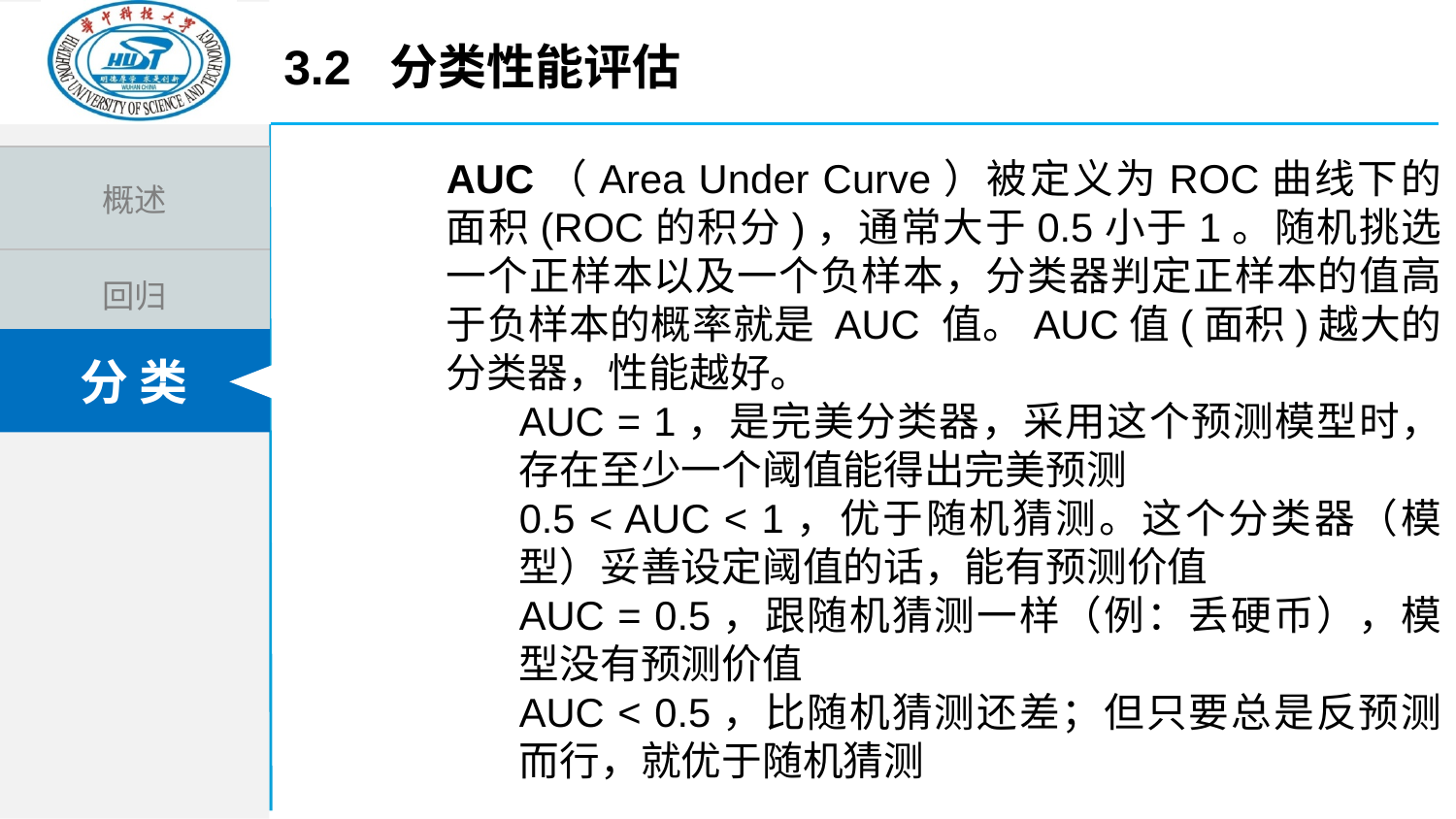

3.2  分类性能评估
AUC（Area Under Curve）被定义为ROC曲线下的面积(ROC的积分)，通常大于0.5小于1。随机挑选一个正样本以及一个负样本，分类器判定正样本的值高于负样本的概率就是 AUC 值。AUC值(面积)越大的分类器，性能越好。
AUC = 1，是完美分类器，采用这个预测模型时，存在至少一个阈值能得出完美预测
0.5 < AUC < 1，优于随机猜测。这个分类器（模型）妥善设定阈值的话，能有预测价值
AUC = 0.5，跟随机猜测一样（例：丢硬币），模型没有预测价值
AUC < 0.5，比随机猜测还差；但只要总是反预测而行，就优于随机猜测